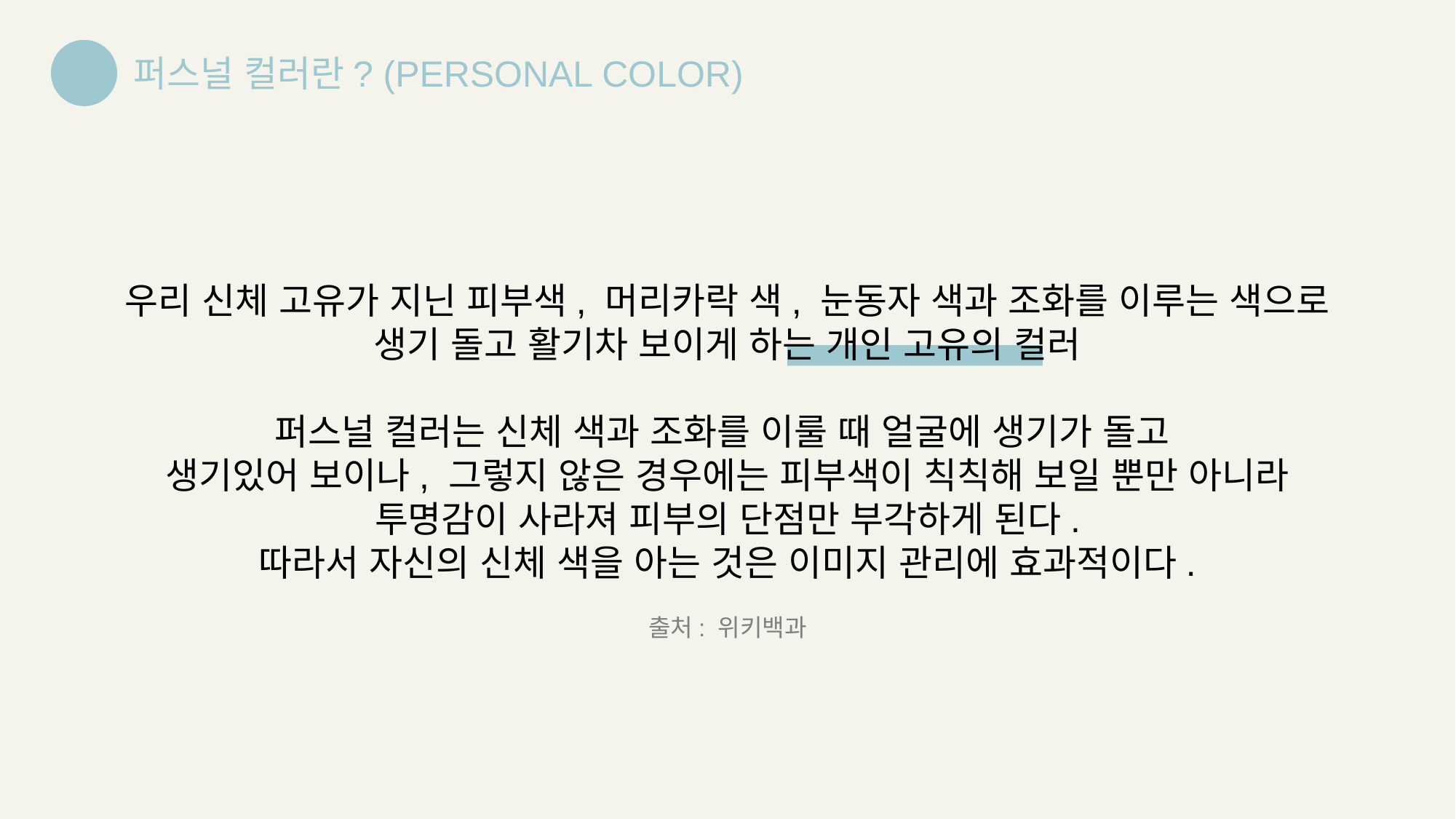

퍼스널 컬러란? (PERSONAL COLOR)
우리 신체 고유가 지닌 피부색, 머리카락 색, 눈동자 색과 조화를 이루는 색으로 생기 돌고 활기차 보이게 하는 개인 고유의 컬러

퍼스널 컬러는 신체 색과 조화를 이룰 때 얼굴에 생기가 돌고
생기있어 보이나, 그렇지 않은 경우에는 피부색이 칙칙해 보일 뿐만 아니라 투명감이 사라져 피부의 단점만 부각하게 된다.
따라서 자신의 신체 색을 아는 것은 이미지 관리에 효과적이다.

출처: 위키백과